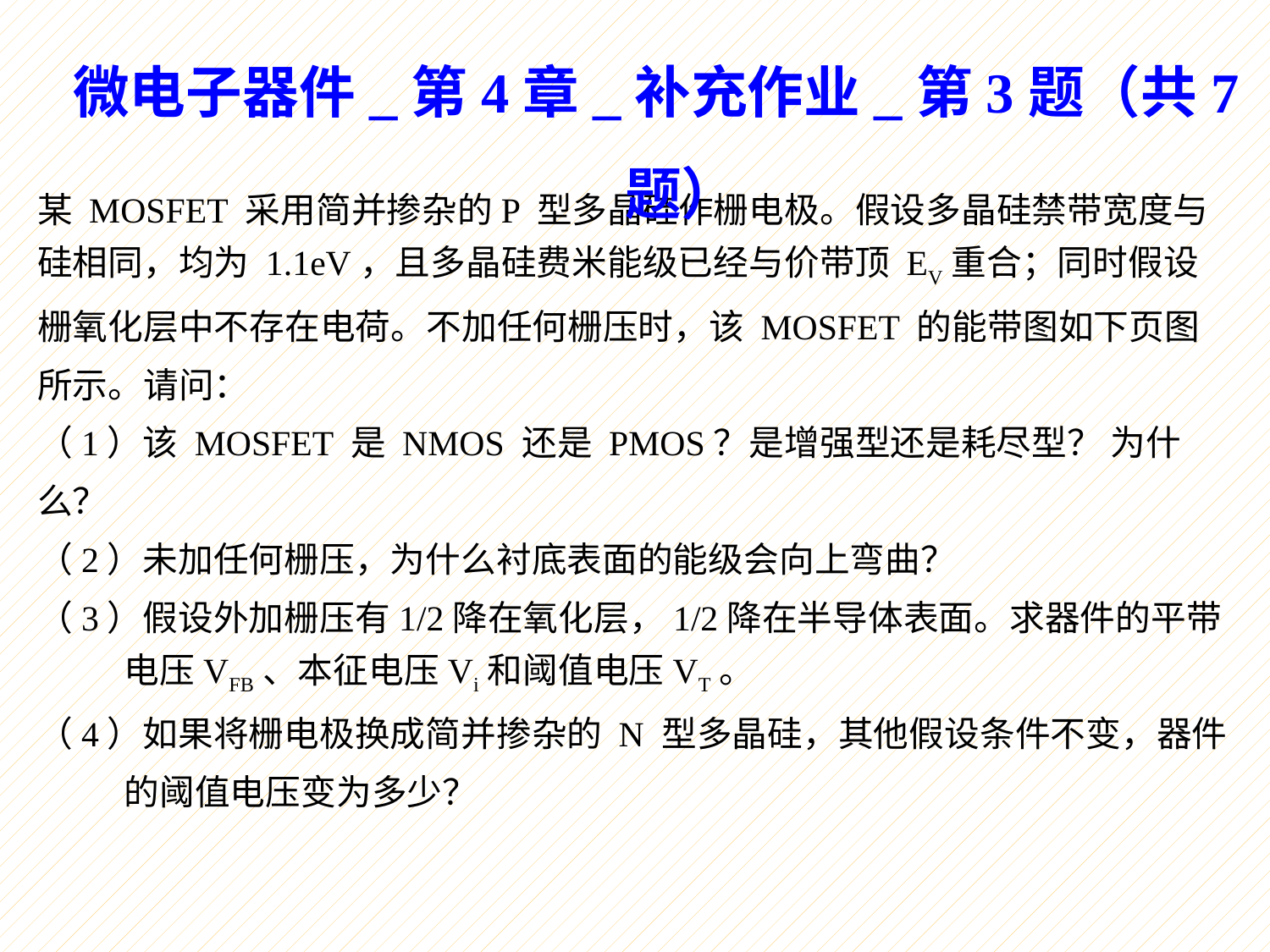

微电子器件_第4章_补充作业_第3题（共7题）
某 MOSFET 采用简并掺杂的P 型多晶硅作栅电极。假设多晶硅禁带宽度与硅相同，均为 1.1eV，且多晶硅费米能级已经与价带顶 EV重合；同时假设栅氧化层中不存在电荷。不加任何栅压时，该 MOSFET 的能带图如下页图所示。请问：
（1）该 MOSFET 是 NMOS 还是 PMOS？是增强型还是耗尽型？ 为什么？
（2）未加任何栅压，为什么衬底表面的能级会向上弯曲？
（3）假设外加栅压有1/2降在氧化层，1/2降在半导体表面。求器件的平带
          电压VFB、本征电压Vi和阈值电压VT。
（4）如果将栅电极换成简并掺杂的 N 型多晶硅，其他假设条件不变，器件
          的阈值电压变为多少？